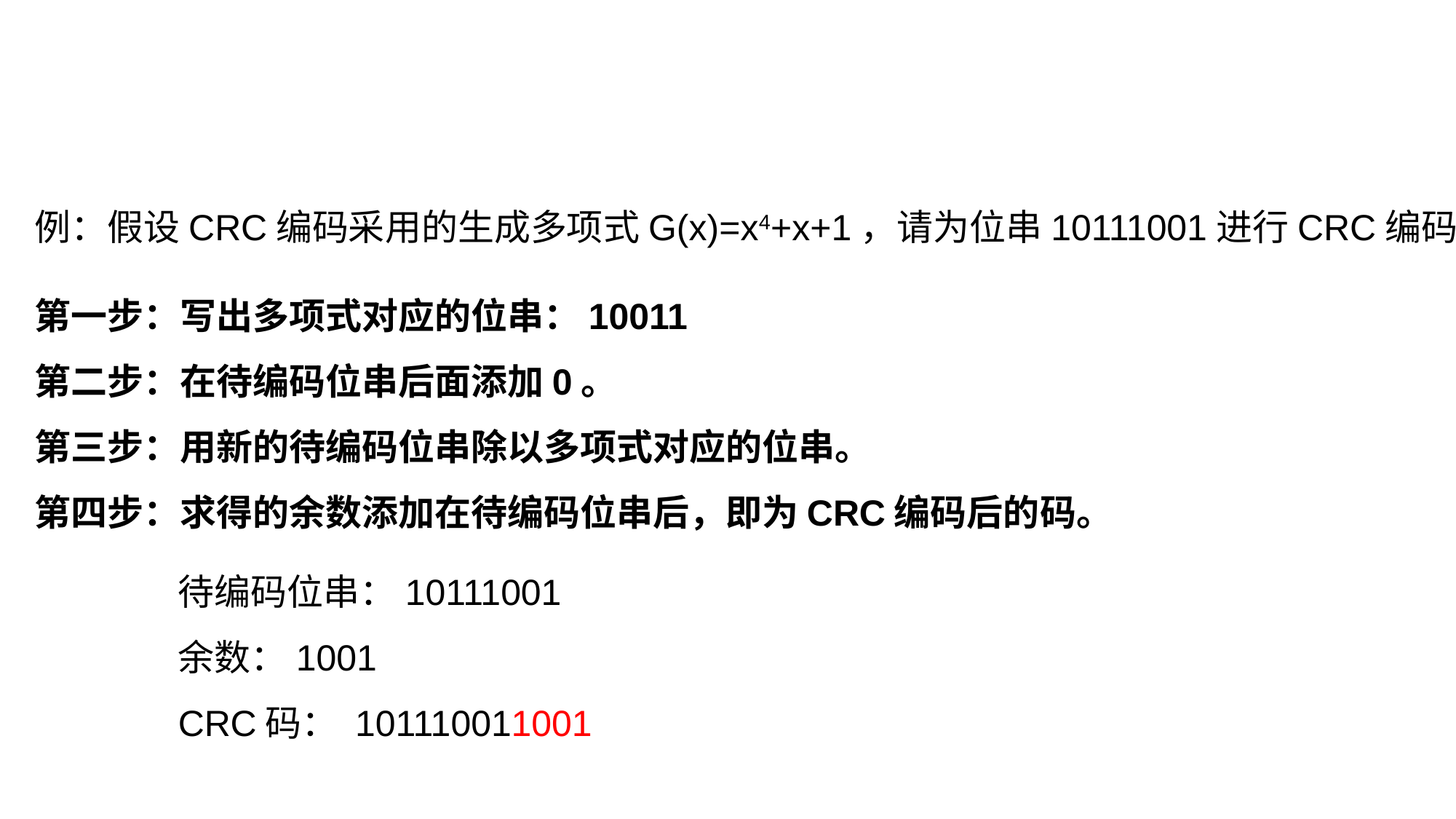

例：假设CRC编码采用的生成多项式G(x)=x4+x+1，请为位串10111001进行CRC编码。
第一步：写出多项式对应的位串：10011
第二步：在待编码位串后面添加0。
第三步：用新的待编码位串除以多项式对应的位串。
第四步：求得的余数添加在待编码位串后，即为CRC编码后的码。
待编码位串：10111001
余数：1001
CRC码： 101110011001